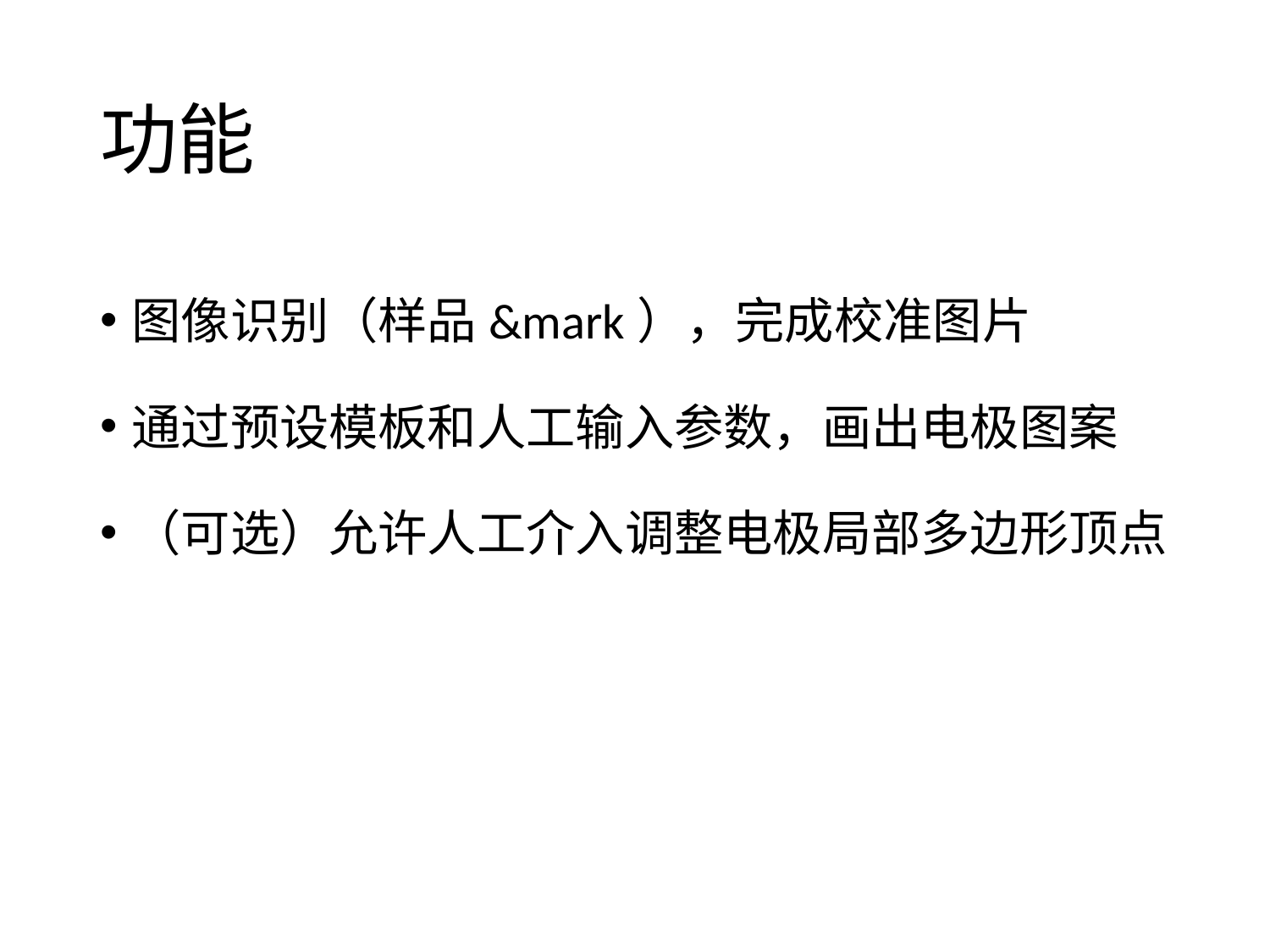

# 功能
图像识别（样品&mark），完成校准图片
通过预设模板和人工输入参数，画出电极图案
（可选）允许人工介入调整电极局部多边形顶点